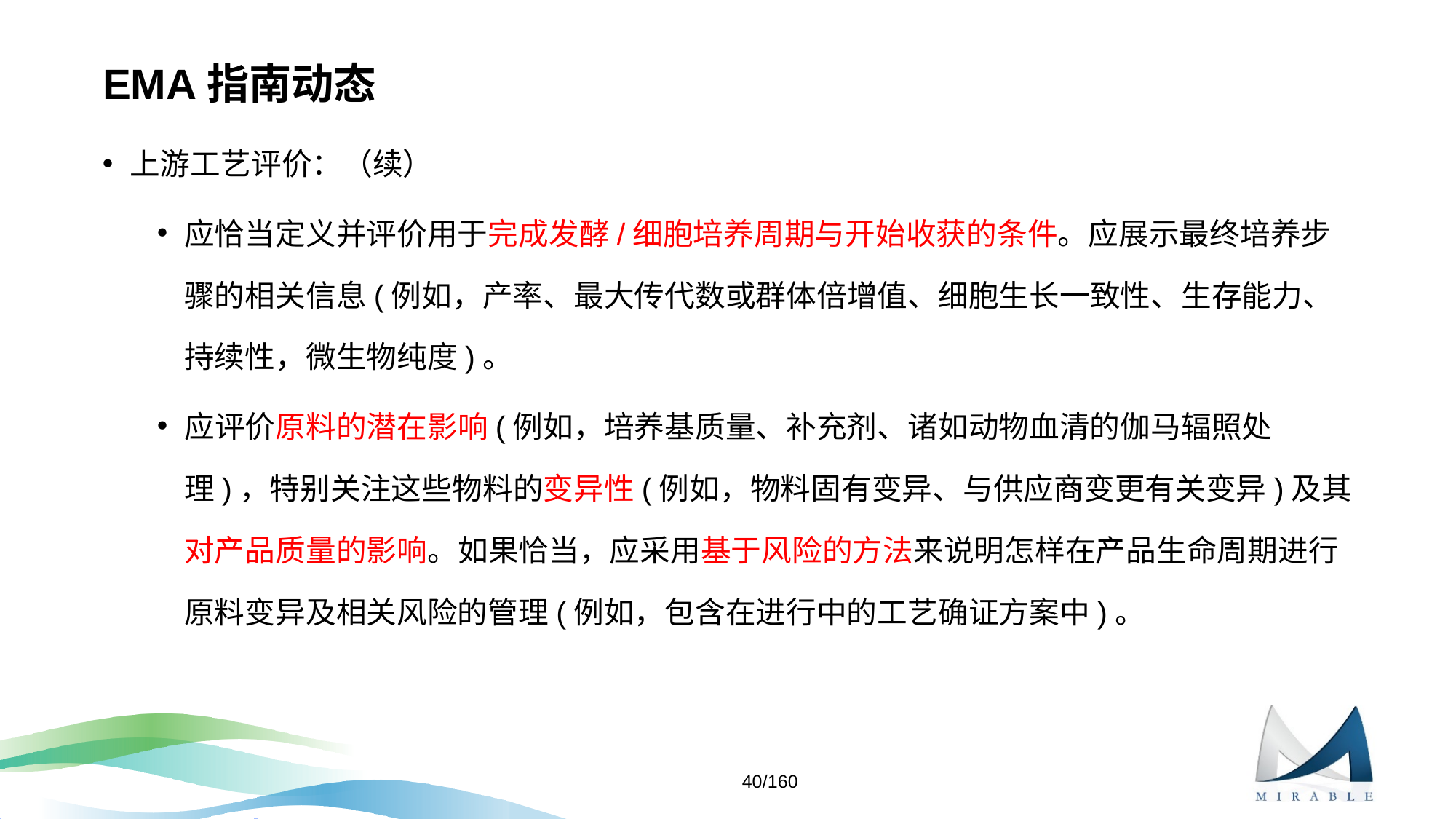

# EMA指南动态
上游工艺评价：（续）
应恰当定义并评价用于完成发酵/细胞培养周期与开始收获的条件。应展示最终培养步骤的相关信息(例如，产率、最大传代数或群体倍增值、细胞生长一致性、生存能力、持续性，微生物纯度)。
应评价原料的潜在影响(例如，培养基质量、补充剂、诸如动物血清的伽马辐照处理)，特别关注这些物料的变异性(例如，物料固有变异、与供应商变更有关变异)及其对产品质量的影响。如果恰当，应采用基于风险的方法来说明怎样在产品生命周期进行原料变异及相关风险的管理(例如，包含在进行中的工艺确证方案中)。
40/160